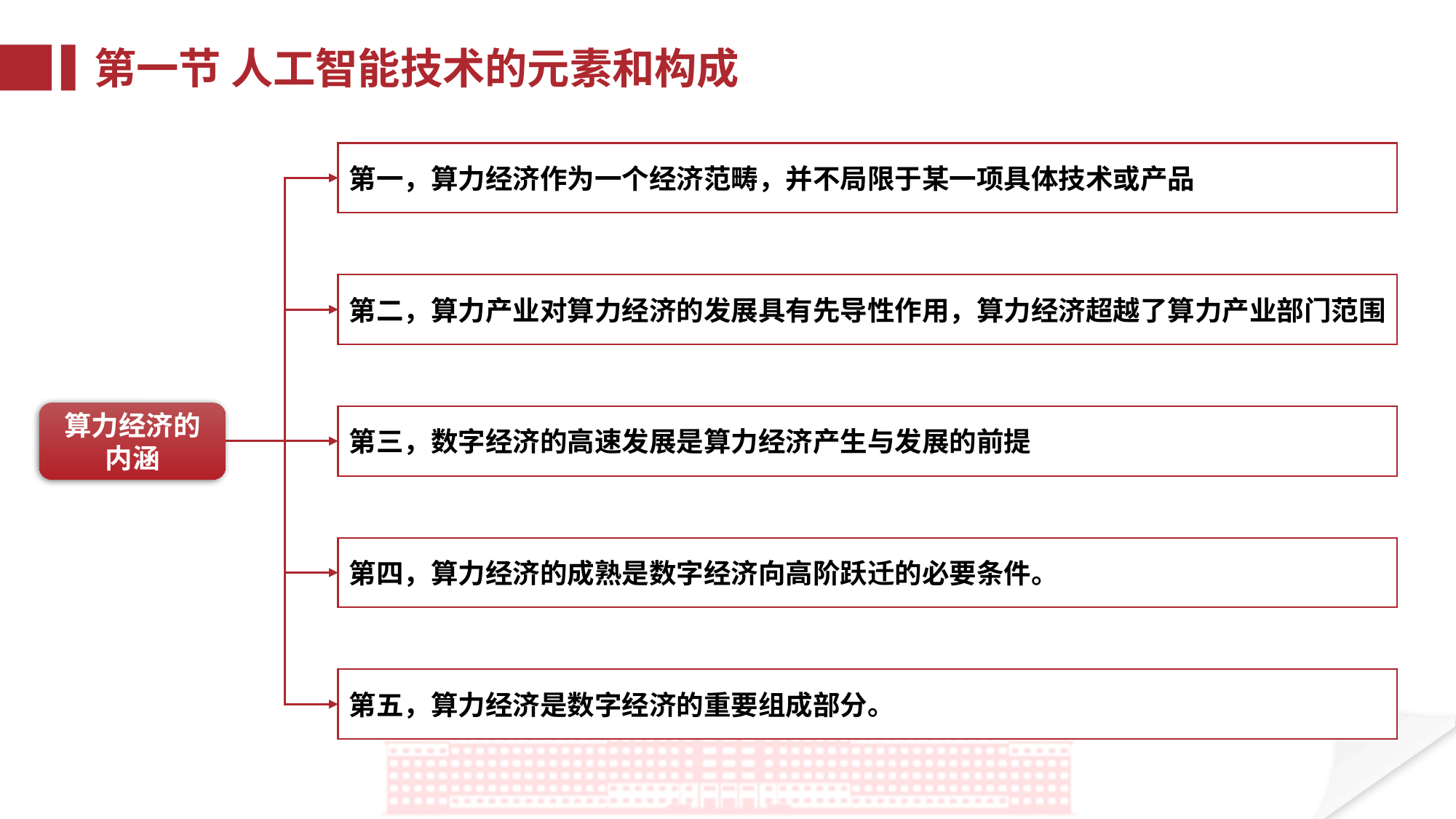

第一节 人工智能技术的元素和构成
第一，算力经济作为一个经济范畴，并不局限于某一项具体技术或产品
第二，算力产业对算力经济的发展具有先导性作用，算力经济超越了算力产业部门范围
算力经济的内涵
第三，数字经济的高速发展是算力经济产生与发展的前提
第四，算力经济的成熟是数字经济向高阶跃迁的必要条件。
第五，算力经济是数字经济的重要组成部分。